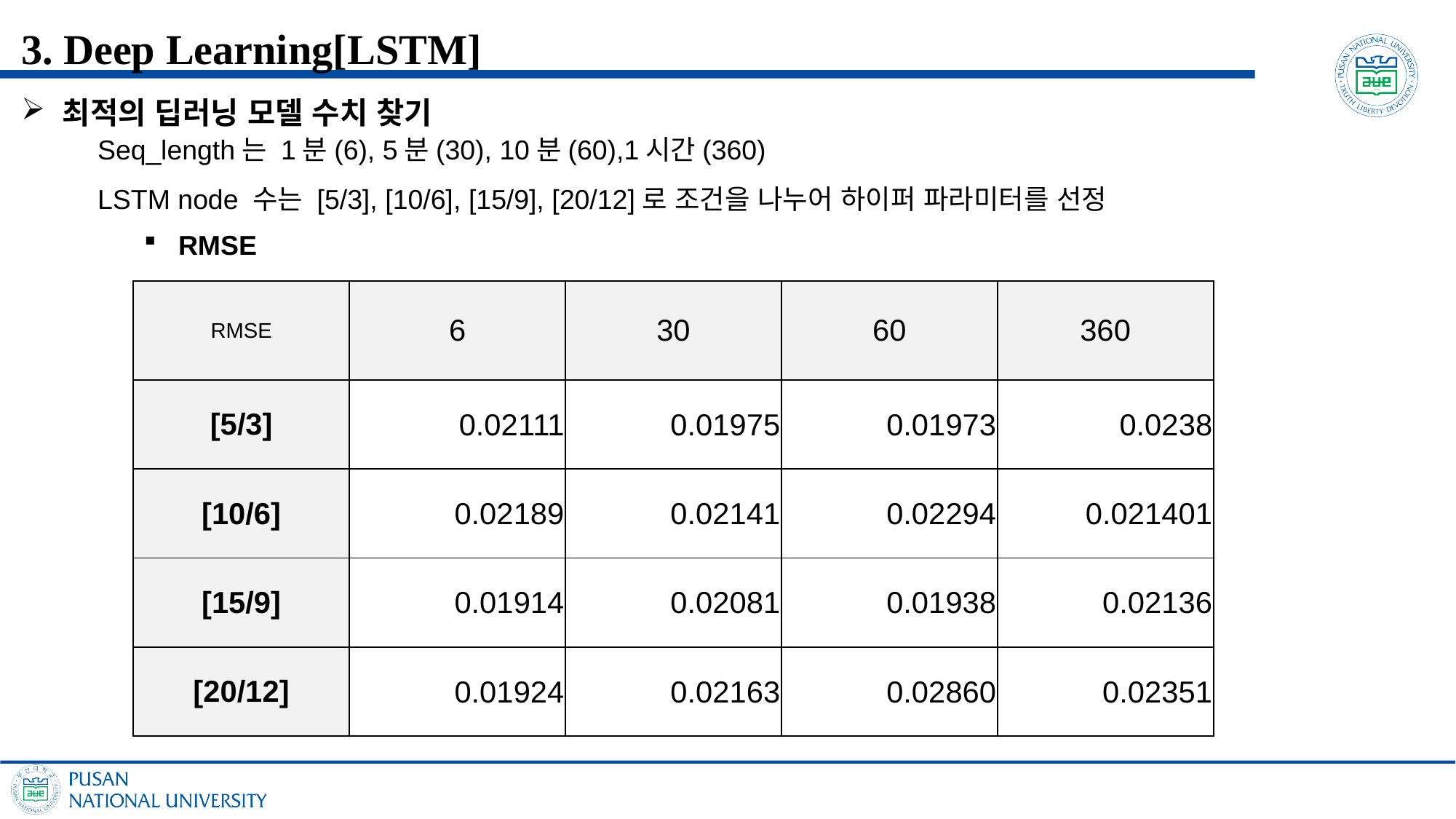

3. Deep Learning[LSTM]
최적의 딥러닝 모델 수치 찾기

Seq_length는 1분(6), 5분(30), 10분(60),1시간(360)
LSTM node 수는 [5/3], [10/6], [15/9], [20/12]로 조건을 나누어 하이퍼 파라미터를 선정
RMSE
| RMSE | 6 | 30 | 60 | 360 |
| --- | --- | --- | --- | --- |
| [5/3] | 0.02111 | 0.01975 | 0.01973 | 0.0238 |
| [10/6] | 0.02189 | 0.02141 | 0.02294 | 0.021401 |
| [15/9] | 0.01914 | 0.02081 | 0.01938 | 0.02136 |
| [20/12] | 0.01924 | 0.02163 | 0.02860 | 0.02351 |